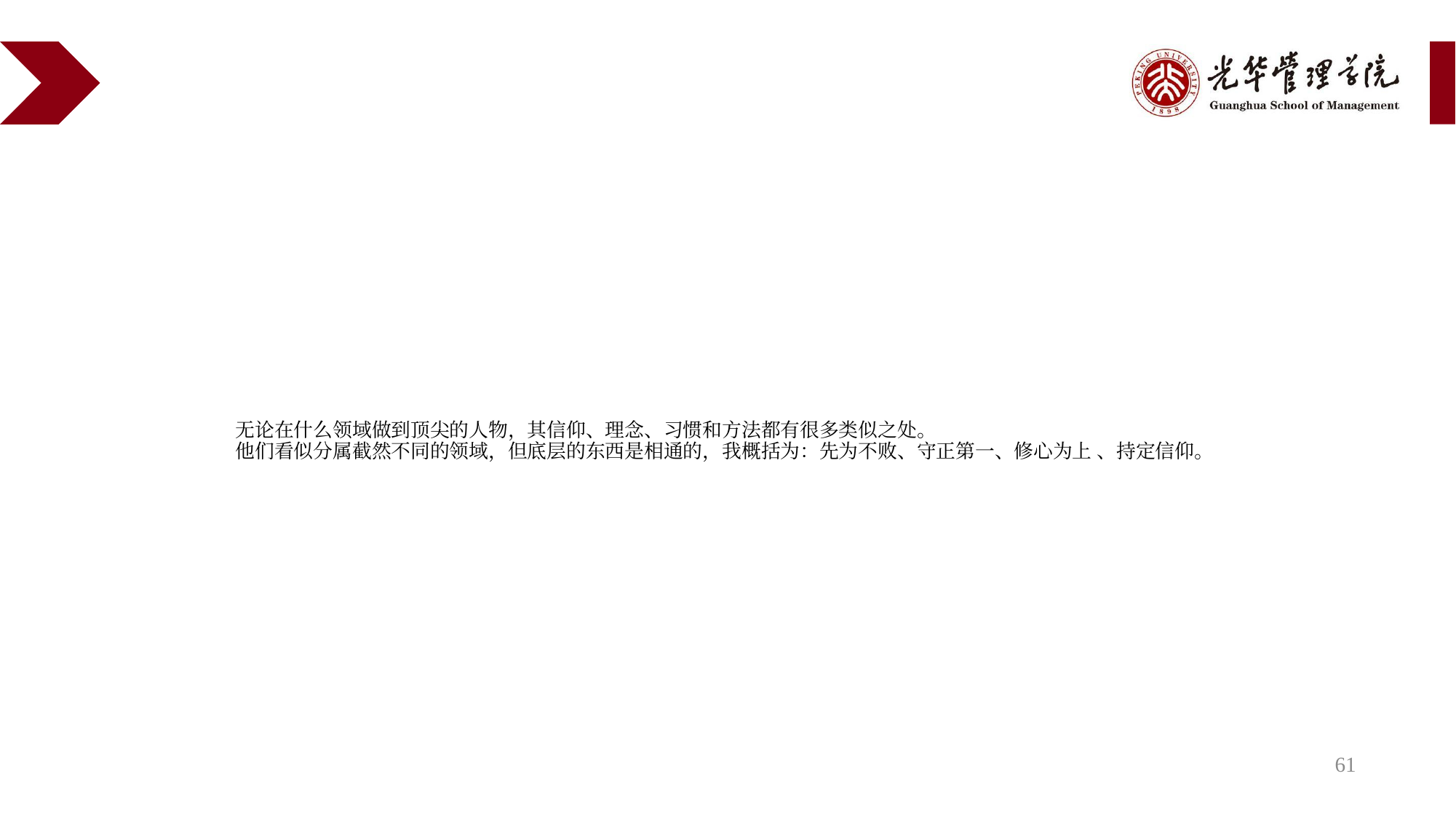

# 无论在什么领域做到顶尖的人物，其信仰、理念、习惯和方法都有很多类似之处。 他们看似分属截然不同的领域，但底层的东西是相通的，我概括为：先为不败、守正第一、修心为上 、持定信仰。
61